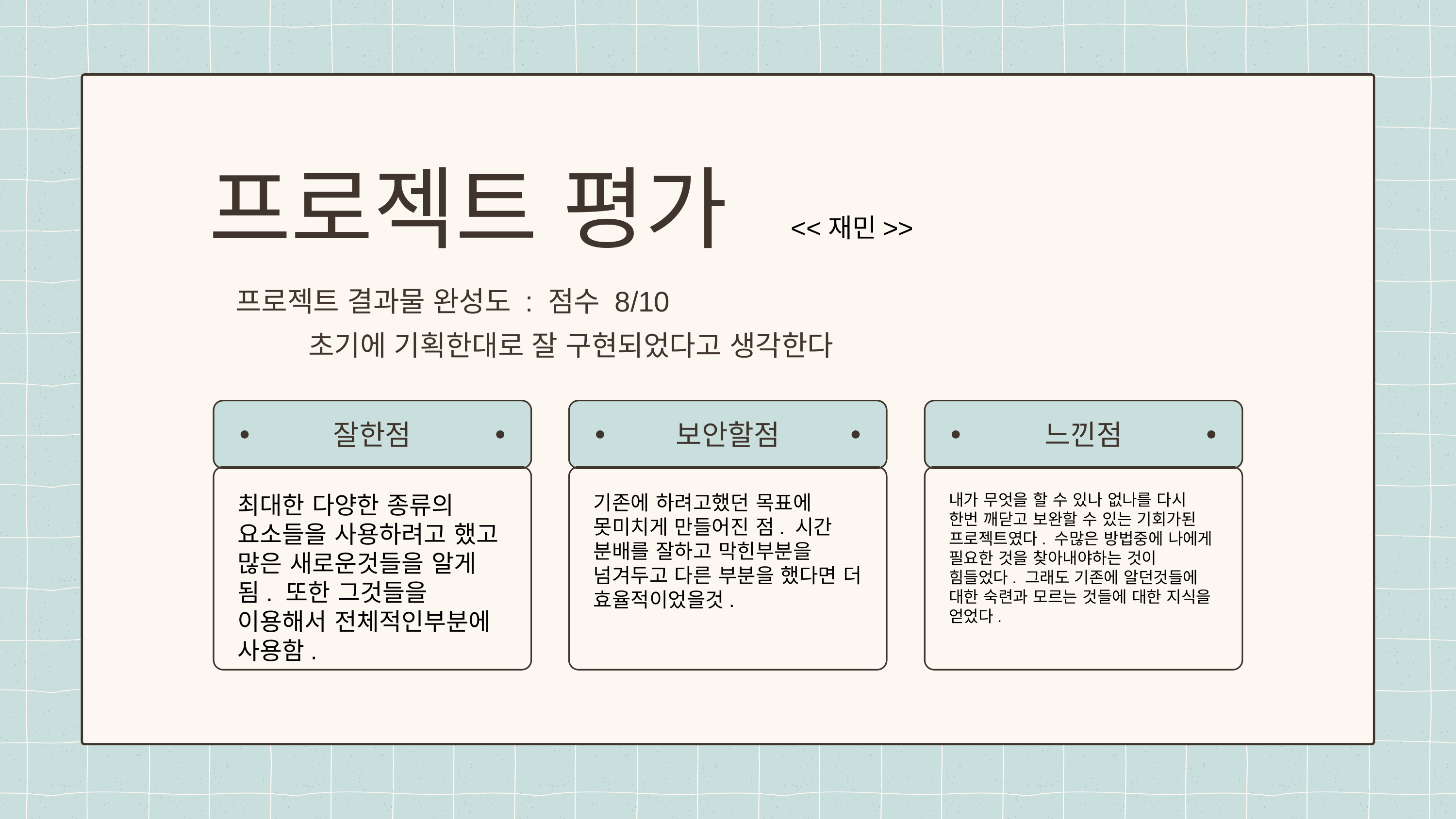

프로젝트 평가
<<재민>>
프로젝트 결과물 완성도 : 점수 8/10
	초기에 기획한대로 잘 구현되었다고 생각한다

잘한점
보안할점
느낀점

최대한 다양한 종류의 요소들을 사용하려고 했고 많은 새로운것들을 알게됨. 또한 그것들을 이용해서 전체적인부분에 사용함.

기존에 하려고했던 목표에 못미치게 만들어진 점. 시간 분배를 잘하고 막힌부분을 넘겨두고 다른 부분을 했다면 더 효율적이었을것.
내가 무엇을 할 수 있나 없나를 다시 한번 깨닫고 보완할 수 있는 기회가된 프로젝트였다. 수많은 방법중에 나에게 필요한 것을 찾아내야하는 것이 힘들었다. 그래도 기존에 알던것들에 대한 숙련과 모르는 것들에 대한 지식을 얻었다.